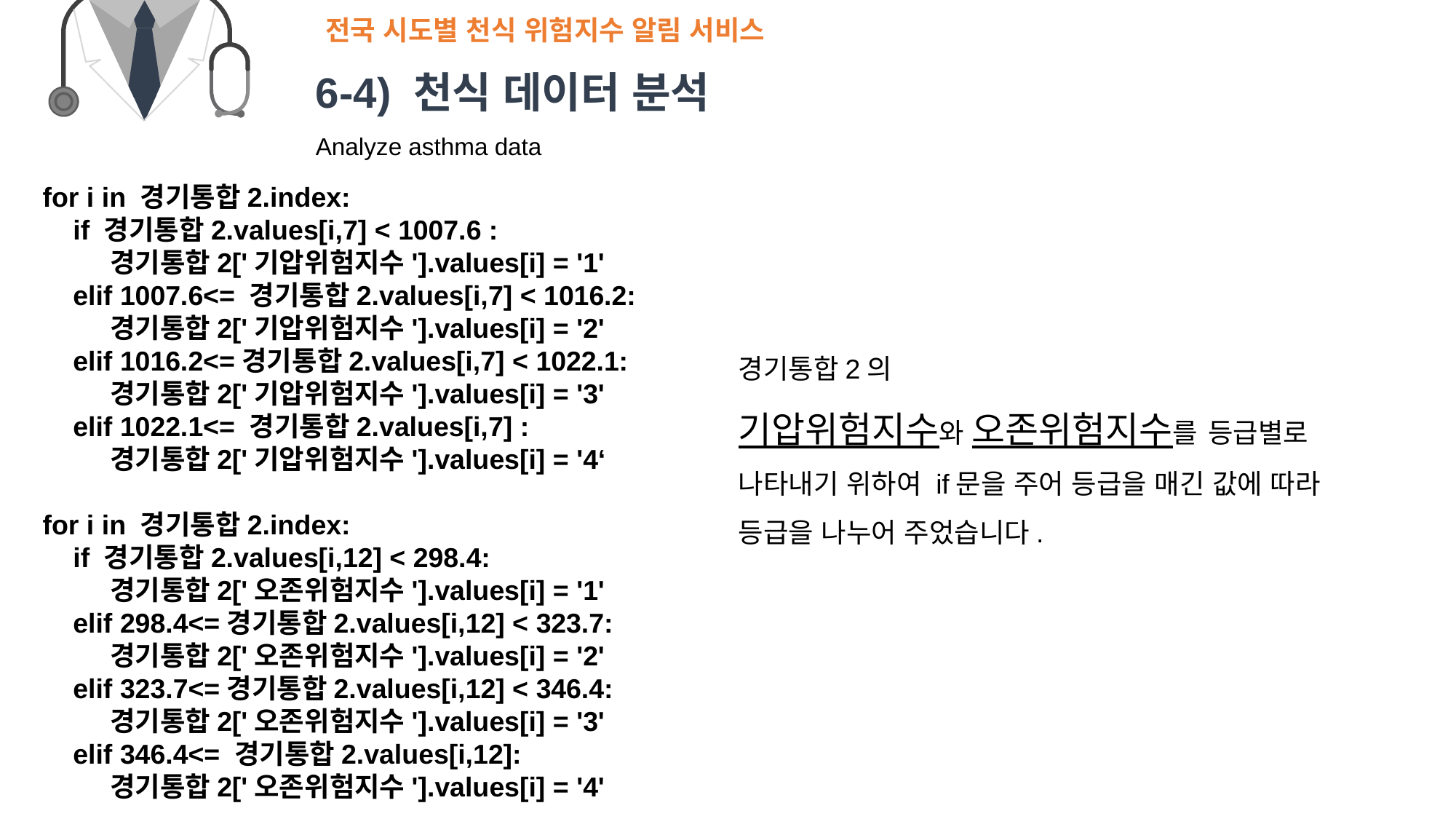

전국 시도별 천식 위험지수 알림 서비스
6-4) 천식 데이터 분석
Analyze asthma data
for i in 경기통합2.index:
    if 경기통합2.values[i,7] < 1007.6 :
        경기통합2['기압위험지수'].values[i] = '1'
    elif 1007.6<= 경기통합2.values[i,7] < 1016.2:
        경기통합2['기압위험지수'].values[i] = '2'
    elif 1016.2<=경기통합2.values[i,7] < 1022.1:
        경기통합2['기압위험지수'].values[i] = '3'
    elif 1022.1<= 경기통합2.values[i,7] :
        경기통합2['기압위험지수'].values[i] = '4‘

for i in 경기통합2.index:
    if 경기통합2.values[i,12] < 298.4:
        경기통합2['오존위험지수'].values[i] = '1'
    elif 298.4<=경기통합2.values[i,12] < 323.7:
        경기통합2['오존위험지수'].values[i] = '2'
    elif 323.7<=경기통합2.values[i,12] < 346.4:
        경기통합2['오존위험지수'].values[i] = '3'
    elif 346.4<= 경기통합2.values[i,12]:
        경기통합2['오존위험지수'].values[i] = '4'
경기통합2의
기압위험지수와 오존위험지수를 등급별로 나타내기 위하여 if문을 주어 등급을 매긴 값에 따라 등급을 나누어 주었습니다.